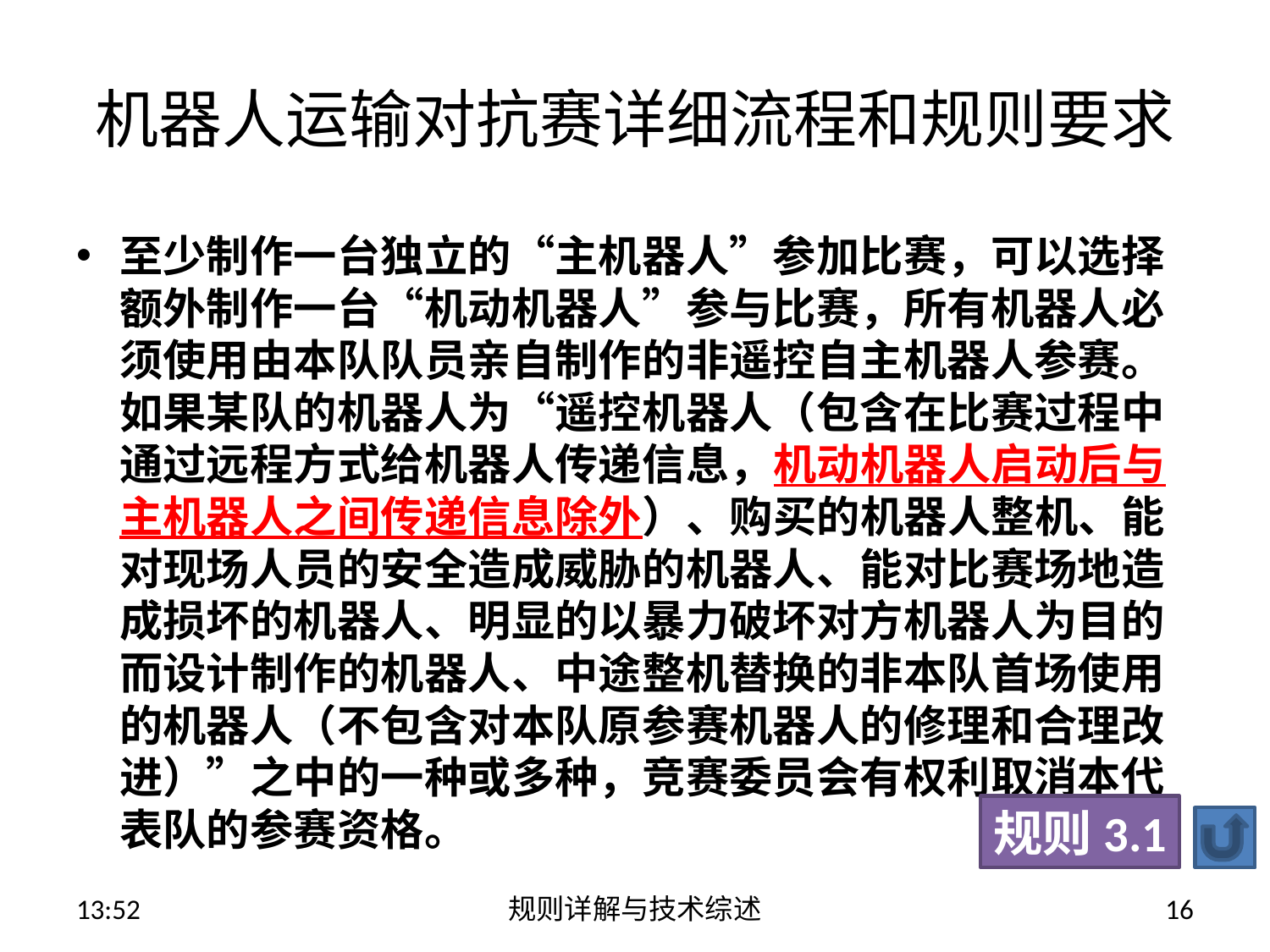

# 机器人运输对抗赛详细流程和规则要求
至少制作一台独立的“主机器人”参加比赛，可以选择额外制作一台“机动机器人”参与比赛，所有机器人必须使用由本队队员亲自制作的非遥控自主机器人参赛。如果某队的机器人为“遥控机器人（包含在比赛过程中通过远程方式给机器人传递信息，机动机器人启动后与主机器人之间传递信息除外）、购买的机器人整机、能对现场人员的安全造成威胁的机器人、能对比赛场地造成损坏的机器人、明显的以暴力破坏对方机器人为目的而设计制作的机器人、中途整机替换的非本队首场使用的机器人（不包含对本队原参赛机器人的修理和合理改进）”之中的一种或多种，竞赛委员会有权利取消本代表队的参赛资格。
规则3.1

13:52
规则详解与技术综述
16